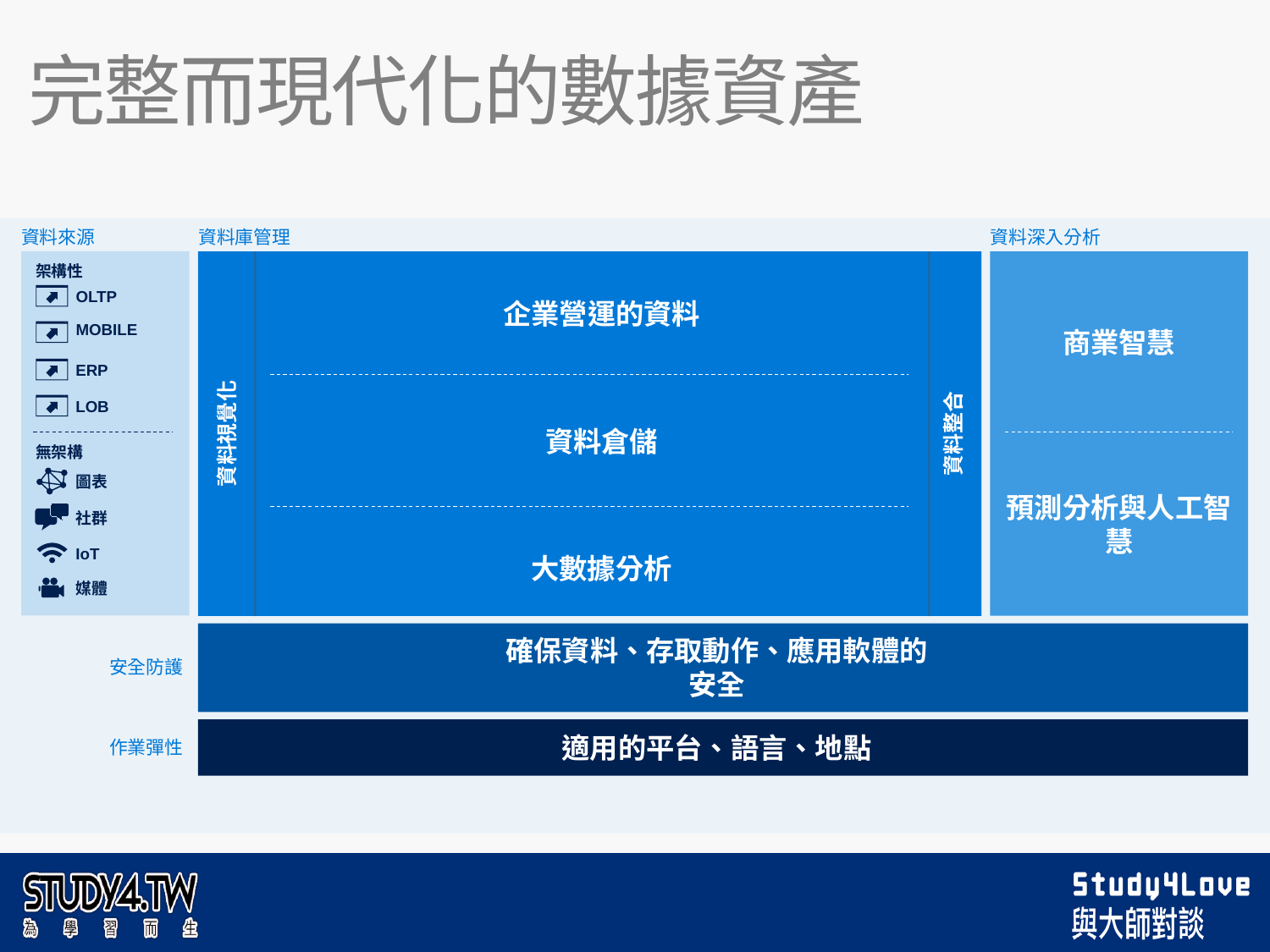

# 完整而現代化的數據資產

資料來源
資料庫管理
資料深入分析
架構性

商業智慧

資料視覺化
資料整合
OLTP

企業營運的資料
MOBILE

ERP

LOB

資料倉儲
預測分析與人工智慧
無架構

圖表

社群
IoT
大數據分析

媒體

確保資料、存取動作、應用軟體的安全
安全防護

適用的平台、語言、地點
作業彈性